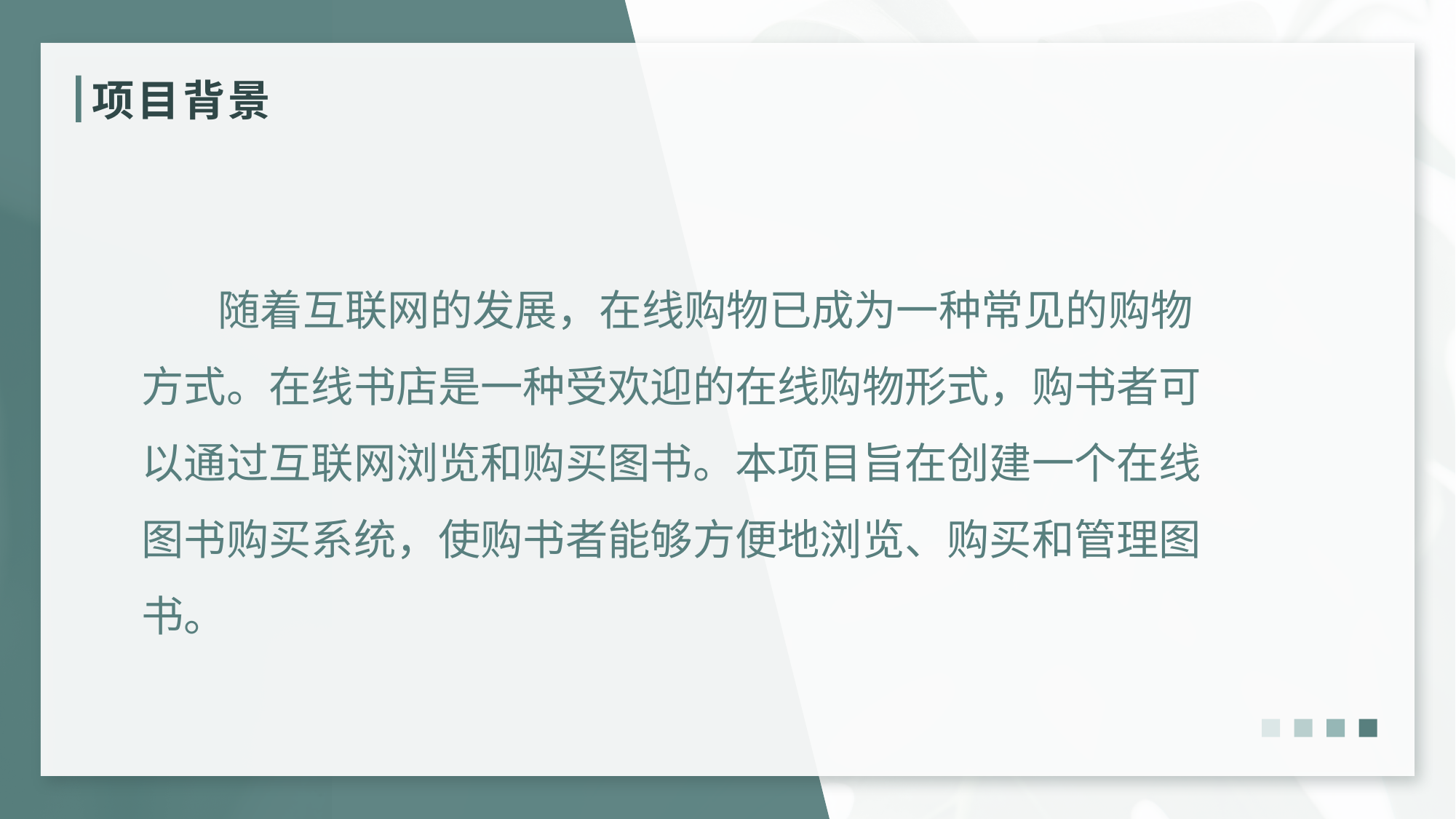

# 项目背景
       随着互联网的发展，在线购物已成为一种常见的购物方式。在线书店是一种受欢迎的在线购物形式，购书者可以通过互联网浏览和购买图书。本项目旨在创建一个在线图书购买系统，使购书者能够方便地浏览、购买和管理图书。